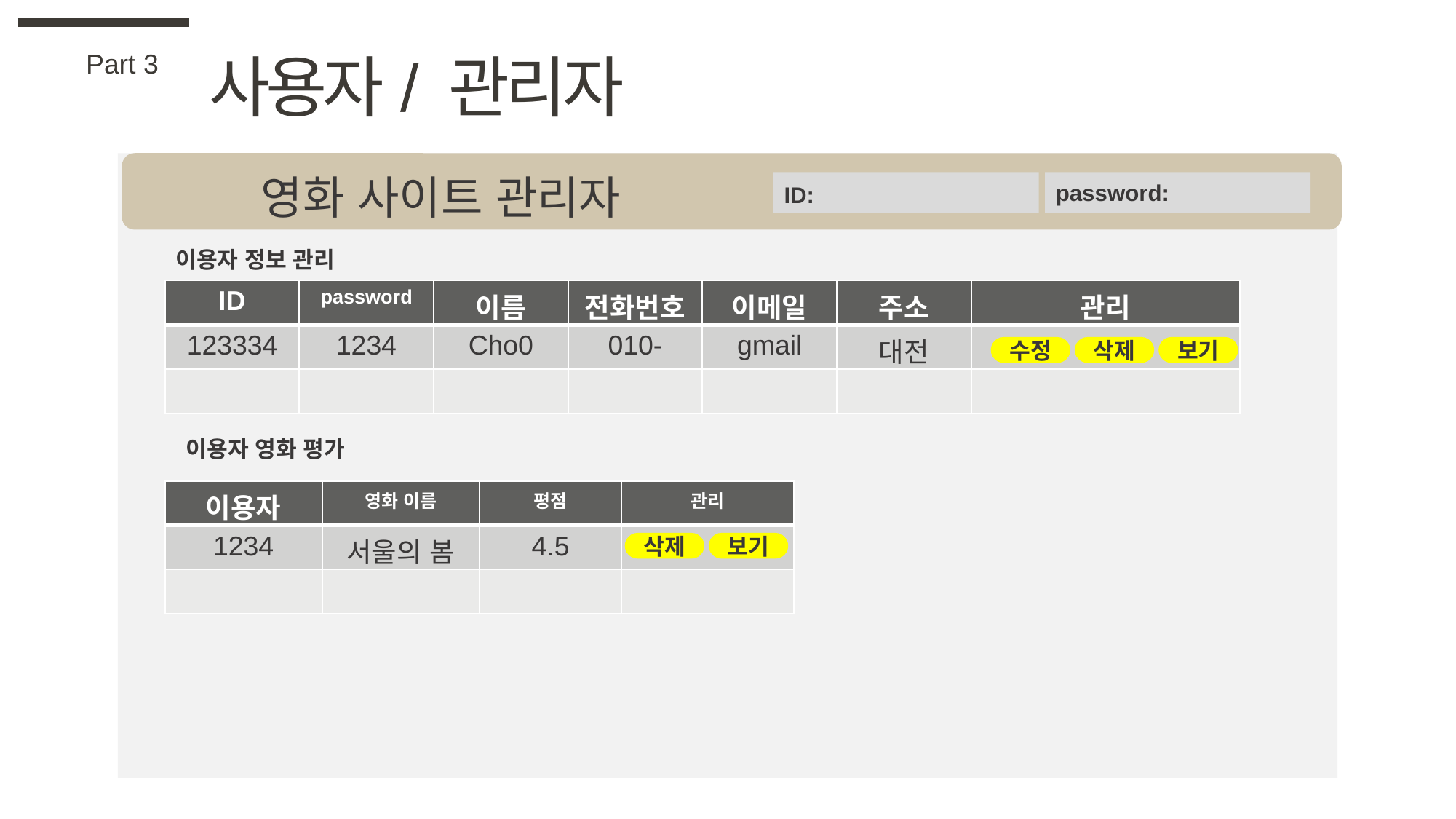

사용자/ 관리자
Part 3

영화 사이트 관리자
ID:
password:
이용자 정보 관리
| ID | password | 이름 | 전화번호 | 이메일 | 주소 | 관리 |
| --- | --- | --- | --- | --- | --- | --- |
| 123334 | 1234 | Cho0 | 010- | gmail | 대전 |  |
|  |  |  |  |  |  |  |
수정
삭제
보기
이용자 영화 평가
| 이용자 | 영화 이름 | 평점 | 관리 |
| --- | --- | --- | --- |
| 1234 | 서울의 봄 | 4.5 |  |
|  |  |  |  |
삭제
보기